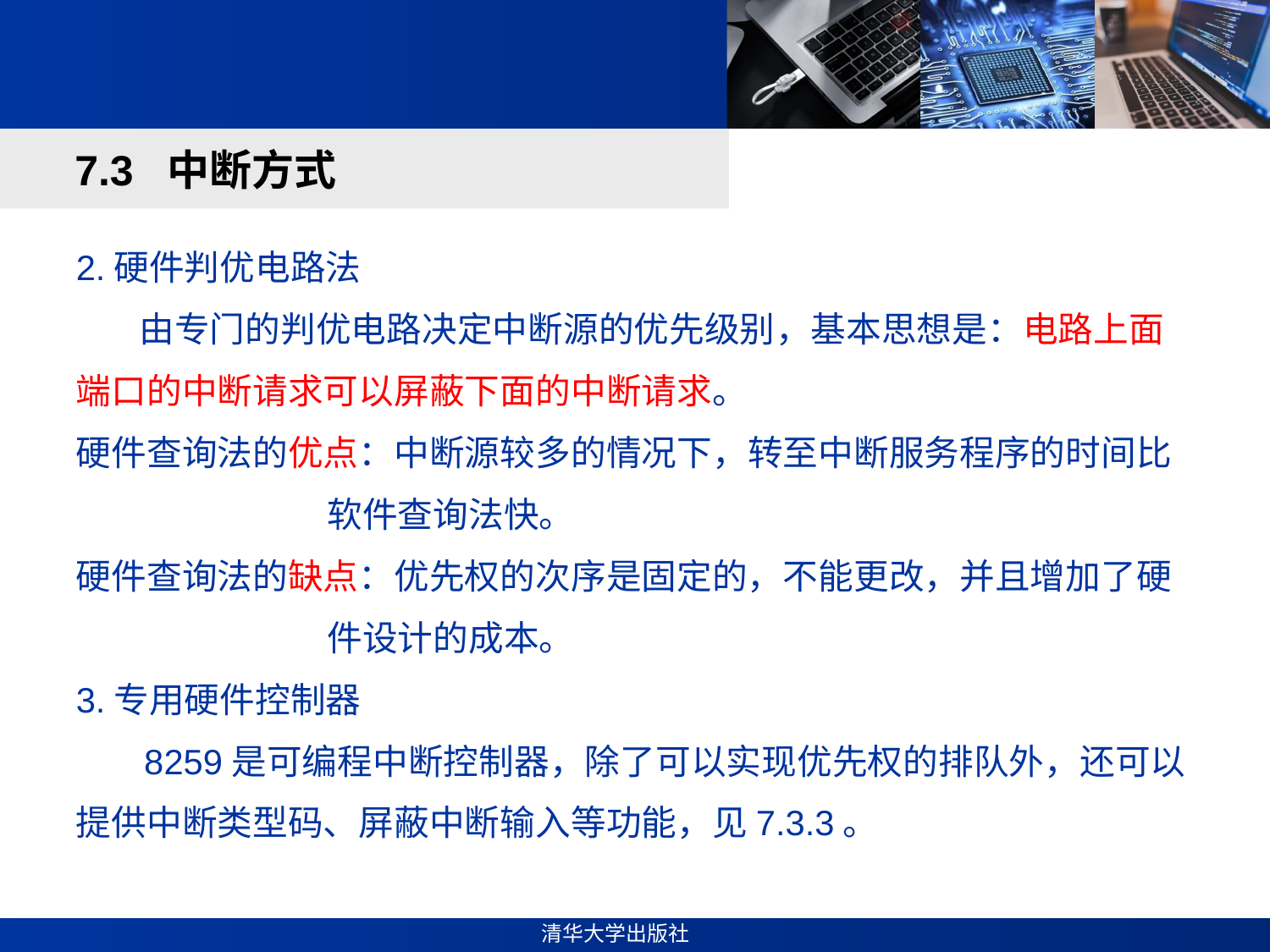

#
7.3  中断方式
2.硬件判优电路法
       由专门的判优电路决定中断源的优先级别，基本思想是：电路上面端口的中断请求可以屏蔽下面的中断请求。
硬件查询法的优点：中断源较多的情况下，转至中断服务程序的时间比
                               软件查询法快。
硬件查询法的缺点：优先权的次序是固定的，不能更改，并且增加了硬
                               件设计的成本。
3.专用硬件控制器
       8259是可编程中断控制器，除了可以实现优先权的排队外，还可以提供中断类型码、屏蔽中断输入等功能，见7.3.3。